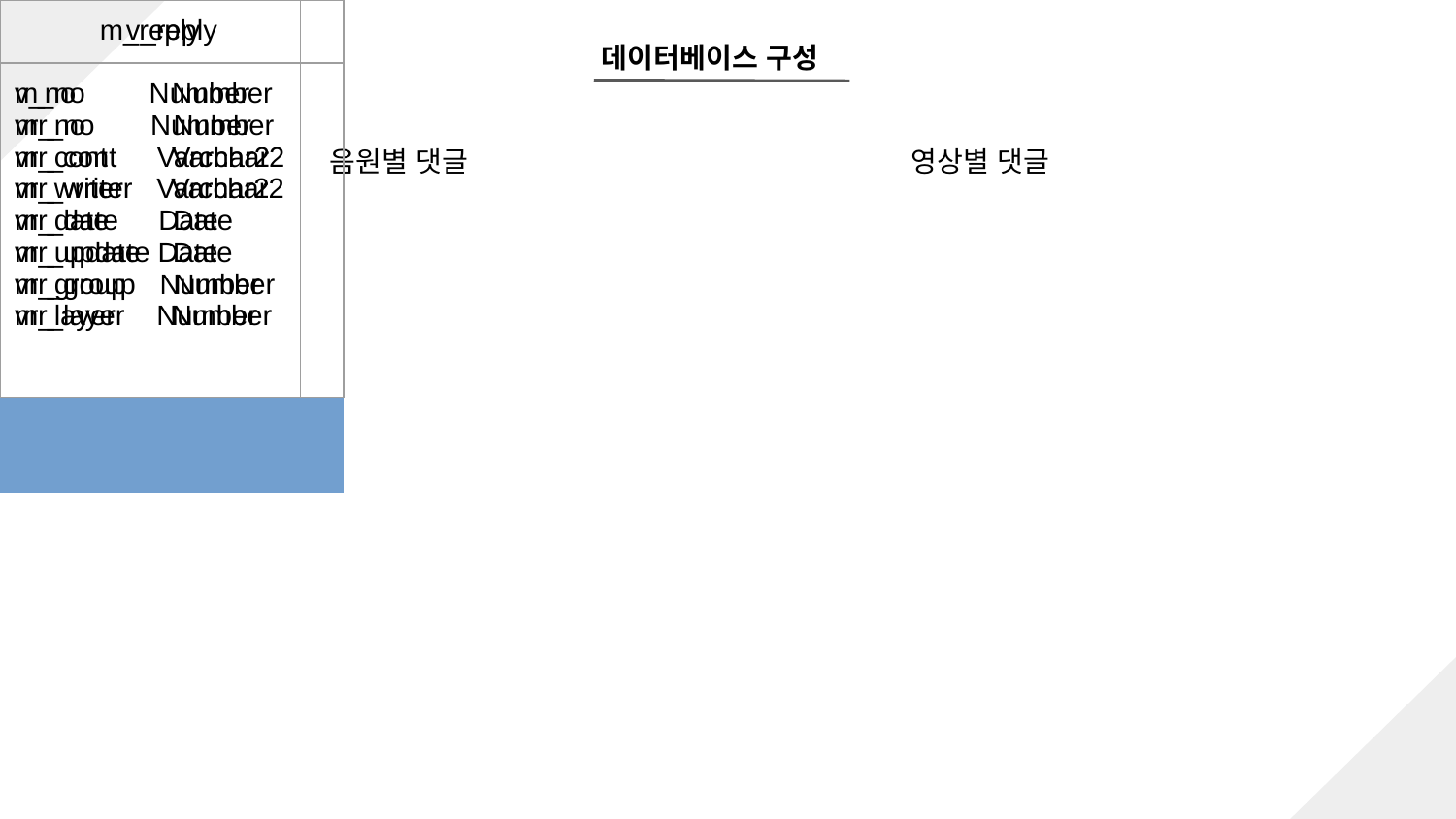

데이터베이스 구성
음원별 댓글
영상별 댓글
| m\_reply |
| --- |
| m\_no Number mr\_no Number mr\_cont Varchar2 mr\_writer Varchar2 mr\_date Date mr\_update Date mr\_group Number mr\_layer Number |
|  |
|  |
|  |
|  |
|  |
|  |
|  |
|  |
| mr\_no pk m\_no fk |
| v\_reply |
| --- |
| v\_no Number vr\_no Number vr\_cont Varchar2 vr\_writer Varchar2 vr\_date Date vr\_update Date vr\_group Number vr\_layer Number |
|  |
|  |
|  |
|  |
|  |
|  |
|  |
|  |
| vr\_no pk m\_no pk |